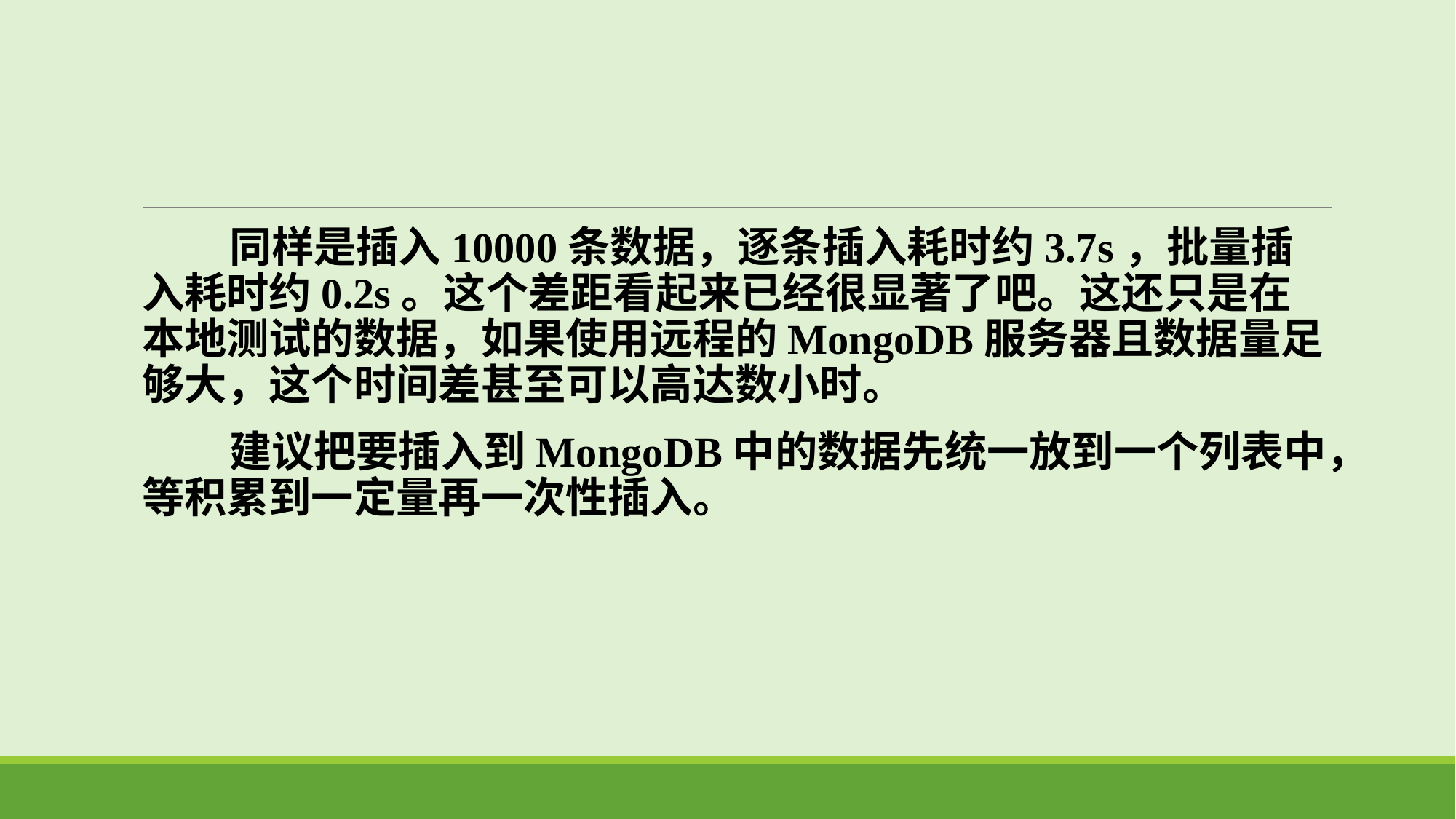

同样是插入10000条数据，逐条插入耗时约3.7s，批量插入耗时约0.2s。这个差距看起来已经很显著了吧。这还只是在本地测试的数据，如果使用远程的MongoDB服务器且数据量足够大，这个时间差甚至可以高达数小时。
        建议把要插入到MongoDB中的数据先统一放到一个列表中，等积累到一定量再一次性插入。